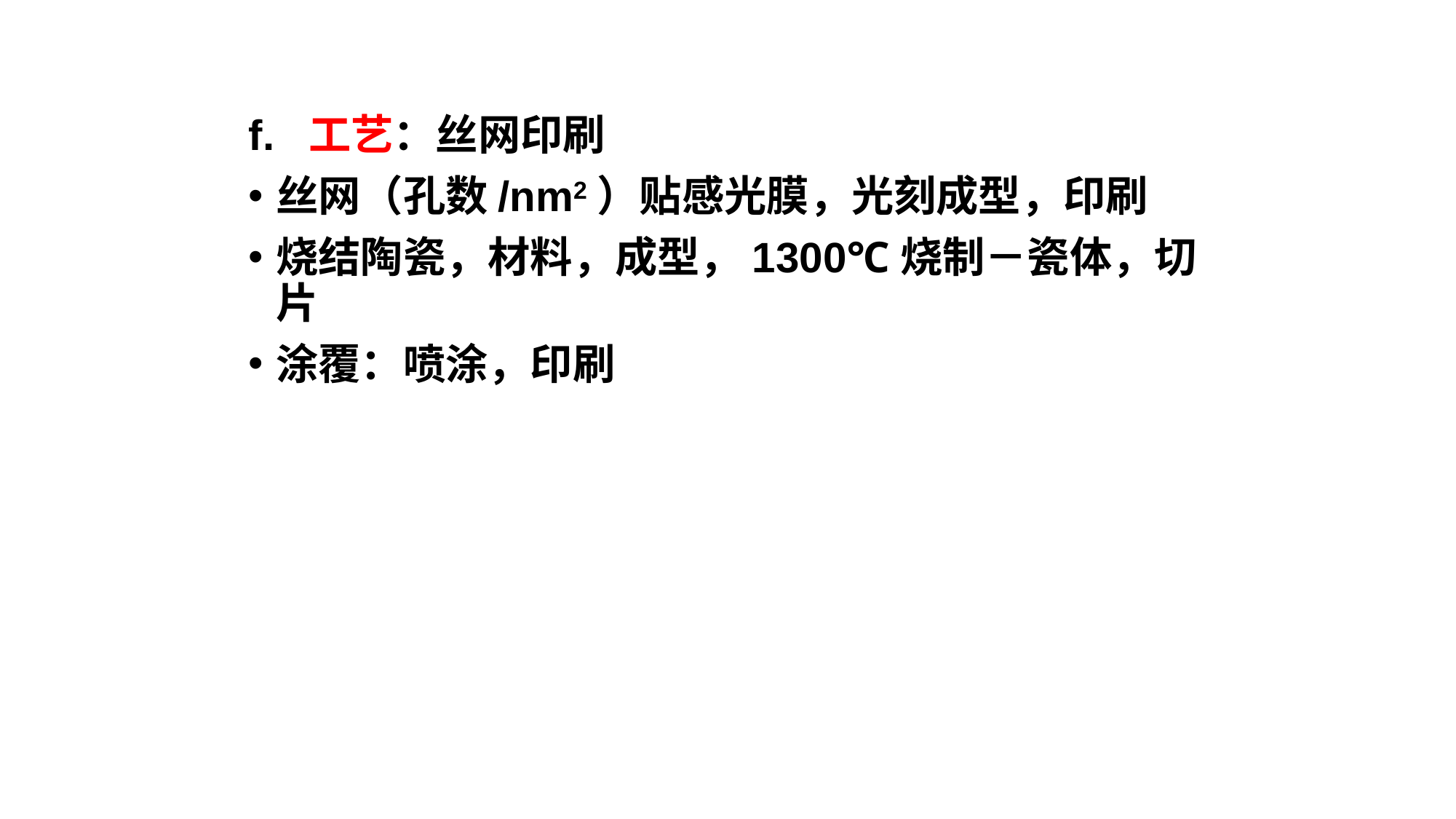

f.  工艺：丝网印刷
丝网（孔数/nm2）贴感光膜，光刻成型，印刷
烧结陶瓷，材料，成型，1300℃烧制－瓷体，切片
涂覆：喷涂，印刷